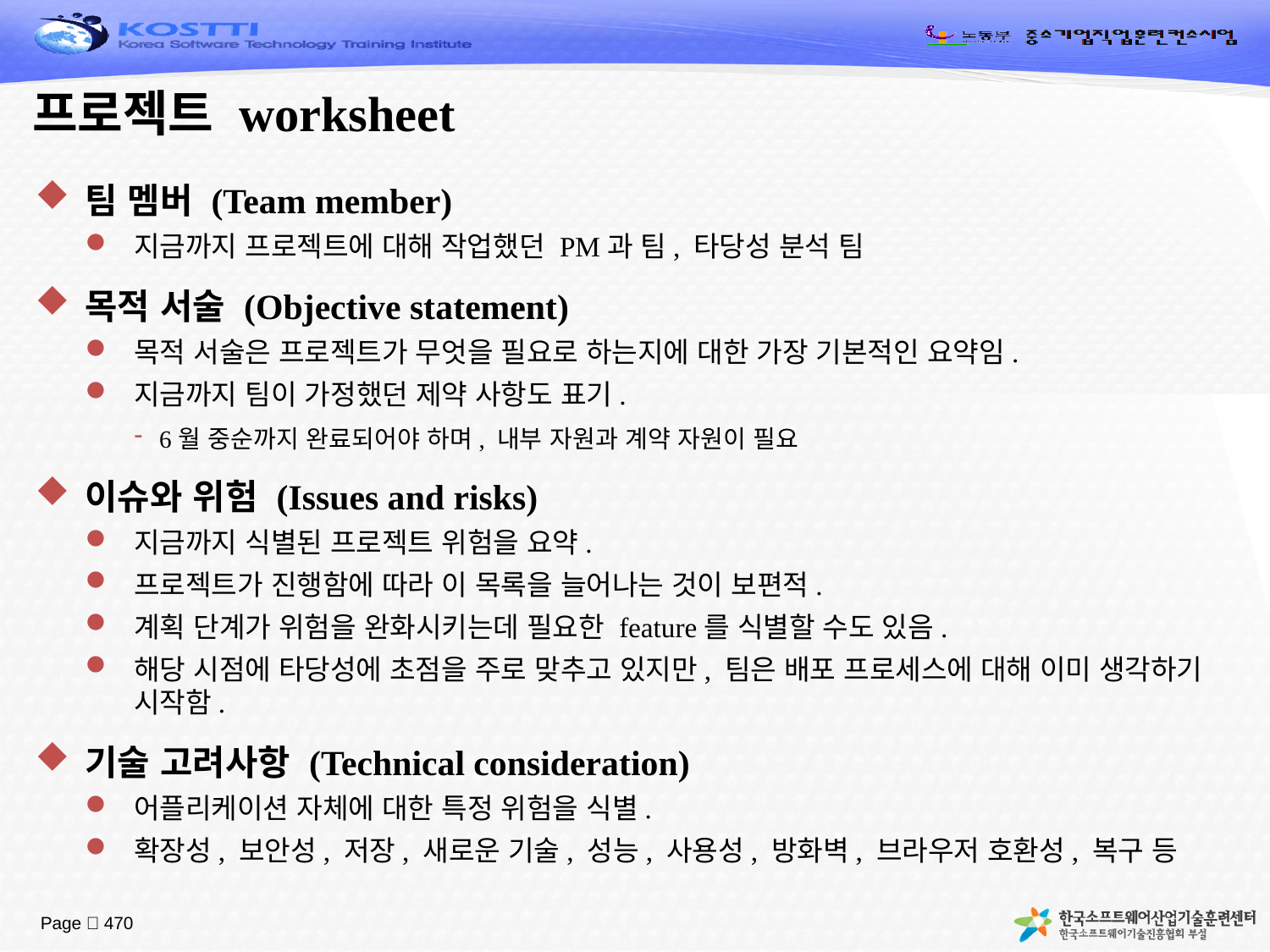

# 프로젝트 worksheet
팀 멤버 (Team member)
지금까지 프로젝트에 대해 작업했던 PM과 팀, 타당성 분석 팀
목적 서술 (Objective statement)
목적 서술은 프로젝트가 무엇을 필요로 하는지에 대한 가장 기본적인 요약임.
지금까지 팀이 가정했던 제약 사항도 표기.
6월 중순까지 완료되어야 하며, 내부 자원과 계약 자원이 필요
이슈와 위험 (Issues and risks)
지금까지 식별된 프로젝트 위험을 요약.
프로젝트가 진행함에 따라 이 목록을 늘어나는 것이 보편적.
계획 단계가 위험을 완화시키는데 필요한 feature를 식별할 수도 있음.
해당 시점에 타당성에 초점을 주로 맞추고 있지만, 팀은 배포 프로세스에 대해 이미 생각하기 시작함.
기술 고려사항 (Technical consideration)
어플리케이션 자체에 대한 특정 위험을 식별.
확장성, 보안성, 저장, 새로운 기술, 성능, 사용성, 방화벽, 브라우저 호환성, 복구 등